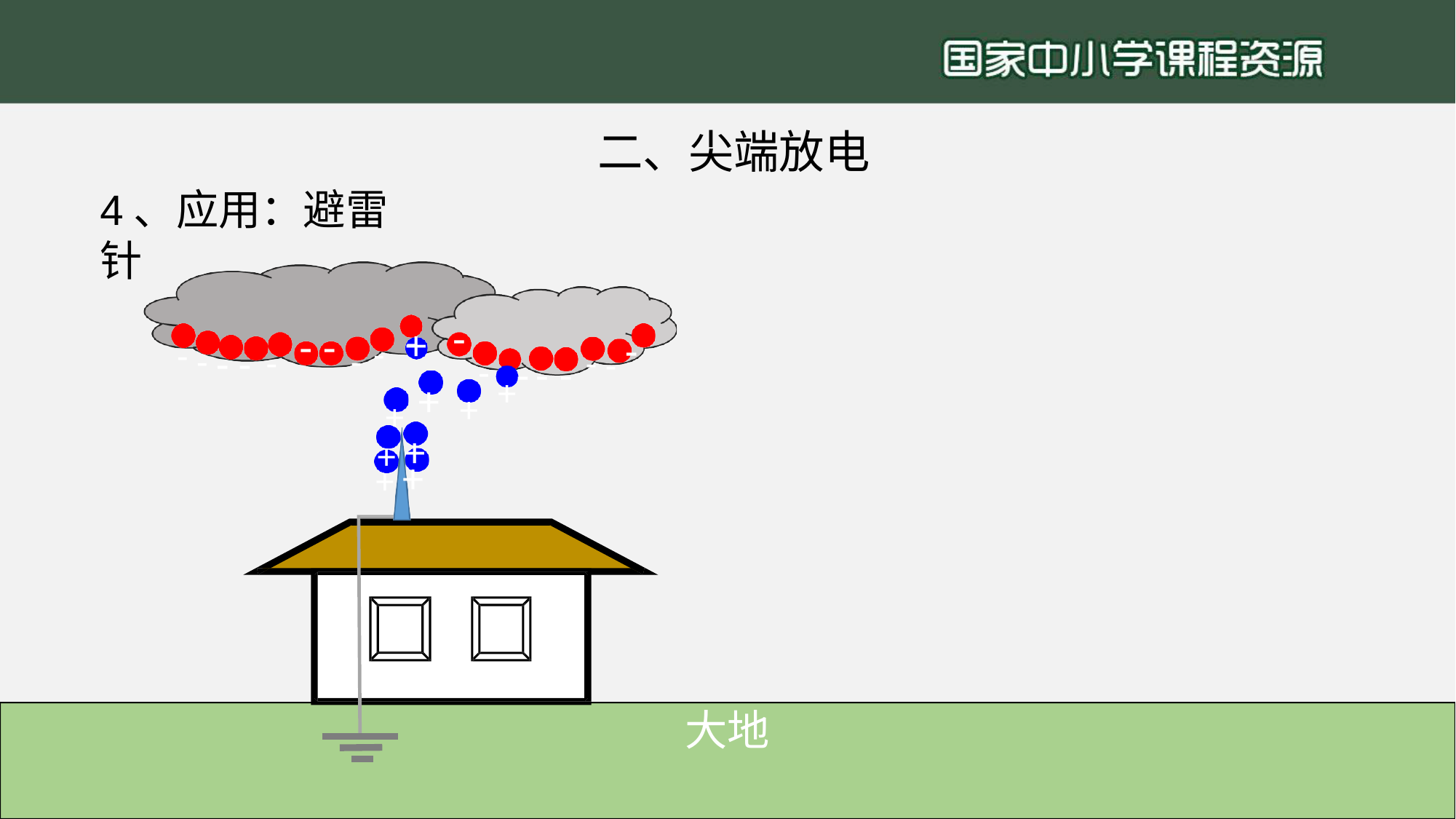

# 二、尖端放电
4、应用：避雷针

- -	-
- - -
-
- - - - -

+
- -

- +-	- -
+ +	+

+ +

+ +

大地

高中物理